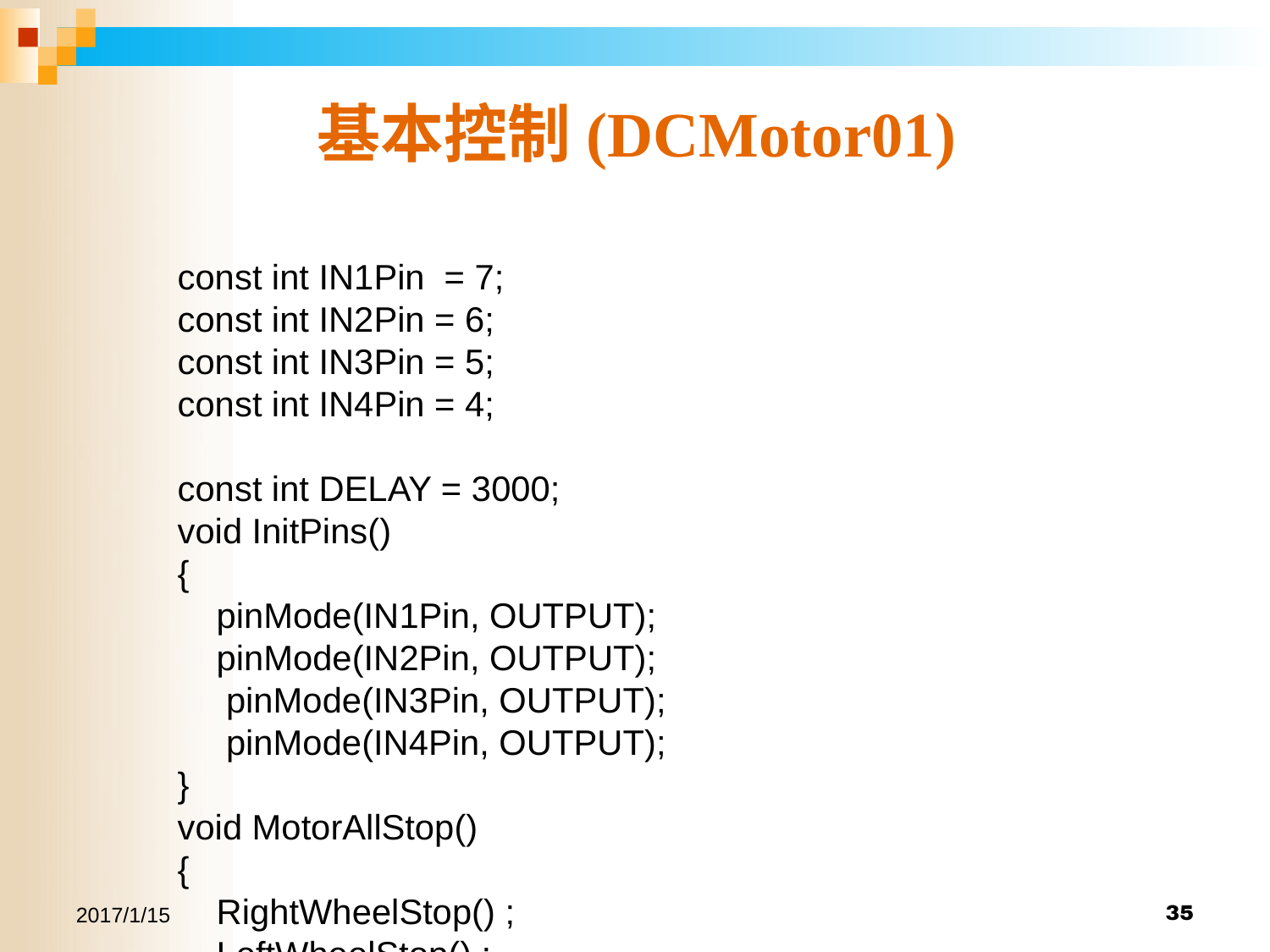

基本控制(DCMotor01)

const int IN1Pin  = 7;
const int IN2Pin = 6;
const int IN3Pin = 5;
const int IN4Pin = 4;

const int DELAY = 3000;
void InitPins()
{
    pinMode(IN1Pin, OUTPUT);
    pinMode(IN2Pin, OUTPUT);
     pinMode(IN3Pin, OUTPUT);
     pinMode(IN4Pin, OUTPUT);
}
void MotorAllStop()
{
    RightWheelStop() ;
    LeftWheelStop() ;
}

void Forward()
{
  RightWheelForward() ;
  LeftWheelForward() ;
}

void Backward()
{
    RightWheelBackward() ;
    LeftWheelBackward() ;
}

// Let right motor keep running, but stop left motor

// Let left motor keep running, but stop right mo

void RightWheelForward()
{
  digitalWrite(IN1Pin, HIGH);
  digitalWrite(IN2Pin, LOW);
}

void RightWheelBackward()
{
  digitalWrite(IN1Pin, LOW);
  digitalWrite(IN2Pin, HIGH );
}
void RightWheelStop()
{
  digitalWrite(IN1Pin, LOW);
  digitalWrite(IN2Pin, LOW );
}

void LeftWheelForward()
{
  digitalWrite(IN3Pin, HIGH);
  digitalWrite(IN4Pin, LOW);
}

void LeftWheelBackward()
{
  digitalWrite(IN3Pin, LOW);
  digitalWrite(IN3Pin, HIGH );
}
void LeftWheelStop()
{
  digitalWrite(IN3Pin, LOW);
  digitalWrite(IN4Pin, LOW );
}
void TurnRight()
{
   RightWheelBackward() ;
   LeftWheelForward() ;
}

void TurnLeft()
{
     RightWheelForward() ;
     LeftWheelBackward() ;
}
void BTCMD(char cmd)
{
    //執行車子命令

    if (cmd == 'F')
            Forward();      //前進
    if (cmd == 'B')
            Backward();     //向左
    if (cmd == 'L')
            TurnLeft();         //向左
    if (cmd == 'R')
            TurnRight();        //向右
    if (cmd == 'X')
            MotorAllStop();    //停車

      Serial.println(cmd) ;

}

void selfTest()
{
   BTCMD('X') ;
  delay(DELAY);
   BTCMD('F') ;
  delay(DELAY);
   BTCMD('B') ;
  delay(DELAY);
   BTCMD('L') ;
  delay(DELAY);
   BTCMD('R') ;
  delay(DELAY);
   BTCMD('X') ;
  delay(DELAY);
}

void setup()
{
  InitPins() ;

  //------------init Serial Code

     Serial.begin(9600);   // 與電腦序列埠連線
  Serial.println("Program is ready!");

  selfTest() ;
}

void loop()
{

}
2017/1/15
35